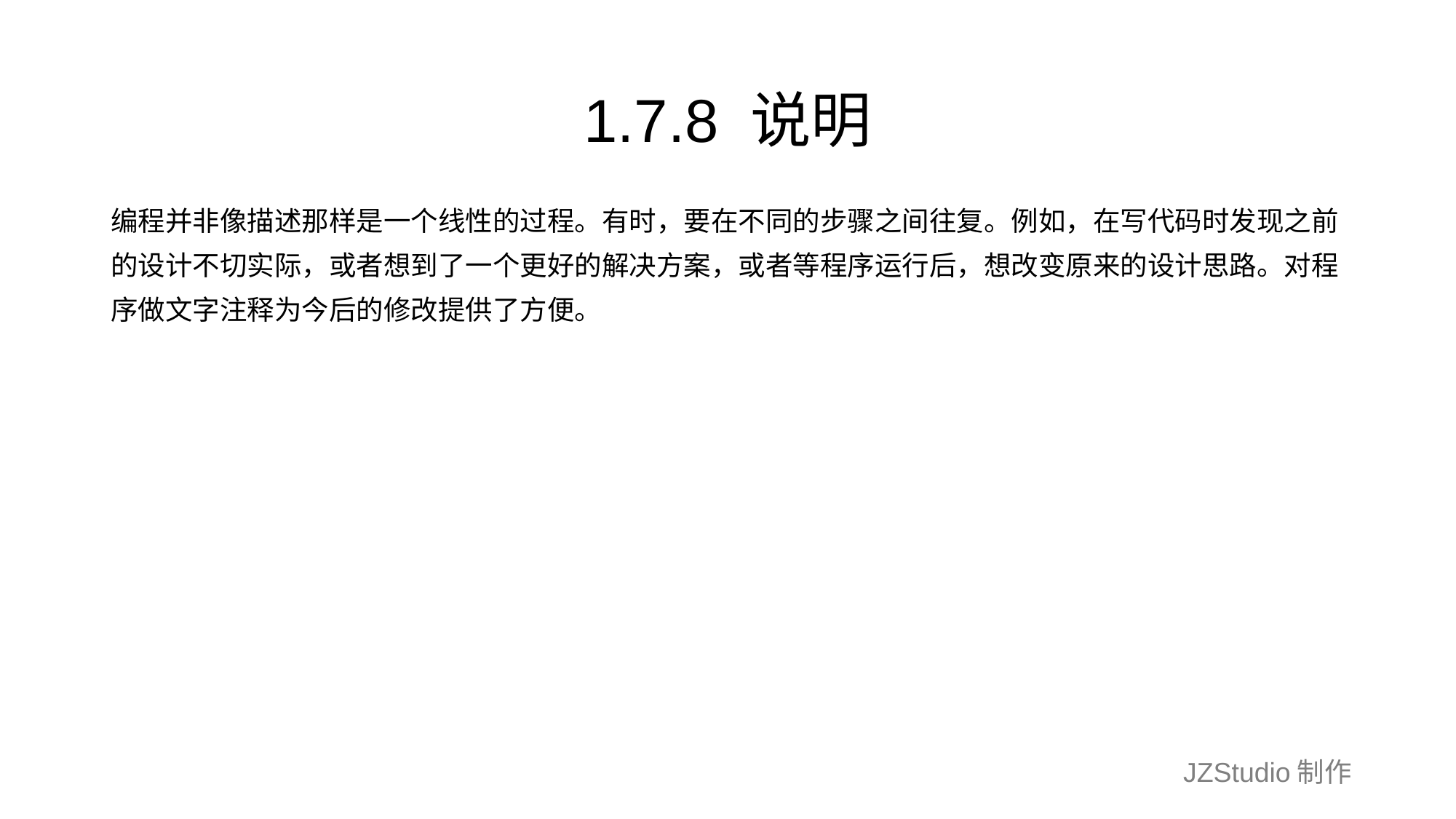

# 1.7.8 说明
编程并非像描述那样是一个线性的过程。有时，要在不同的步骤之间往复。例如，在写代码时发现之前
的设计不切实际，或者想到了一个更好的解决方案，或者等程序运行后，想改变原来的设计思路。对程
序做文字注释为今后的修改提供了方便。